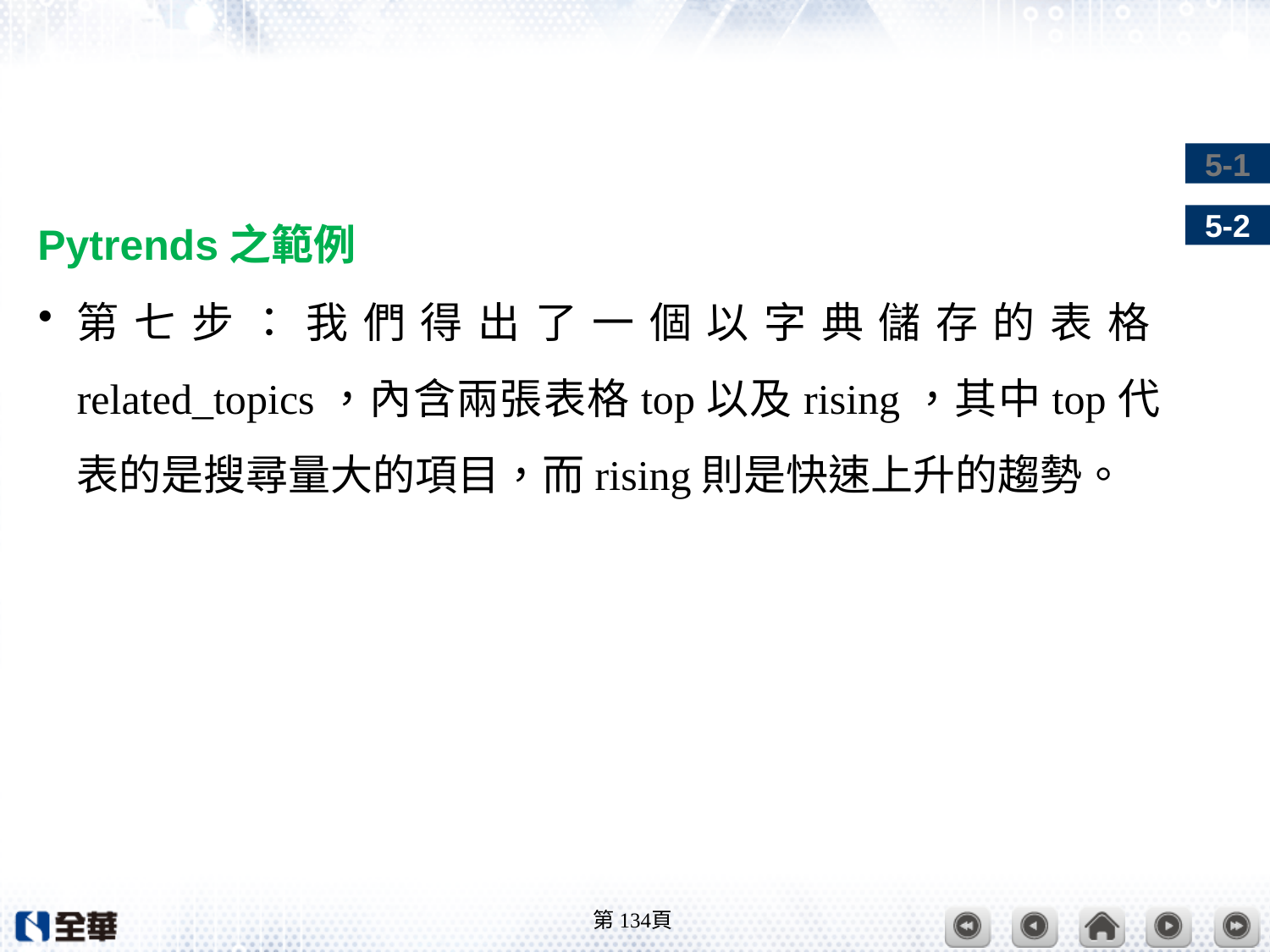

#
Pytrends之範例
第七步：我們得出了一個以字典儲存的表格related_topics，內含兩張表格top以及rising，其中top代表的是搜尋量大的項目，而rising則是快速上升的趨勢。